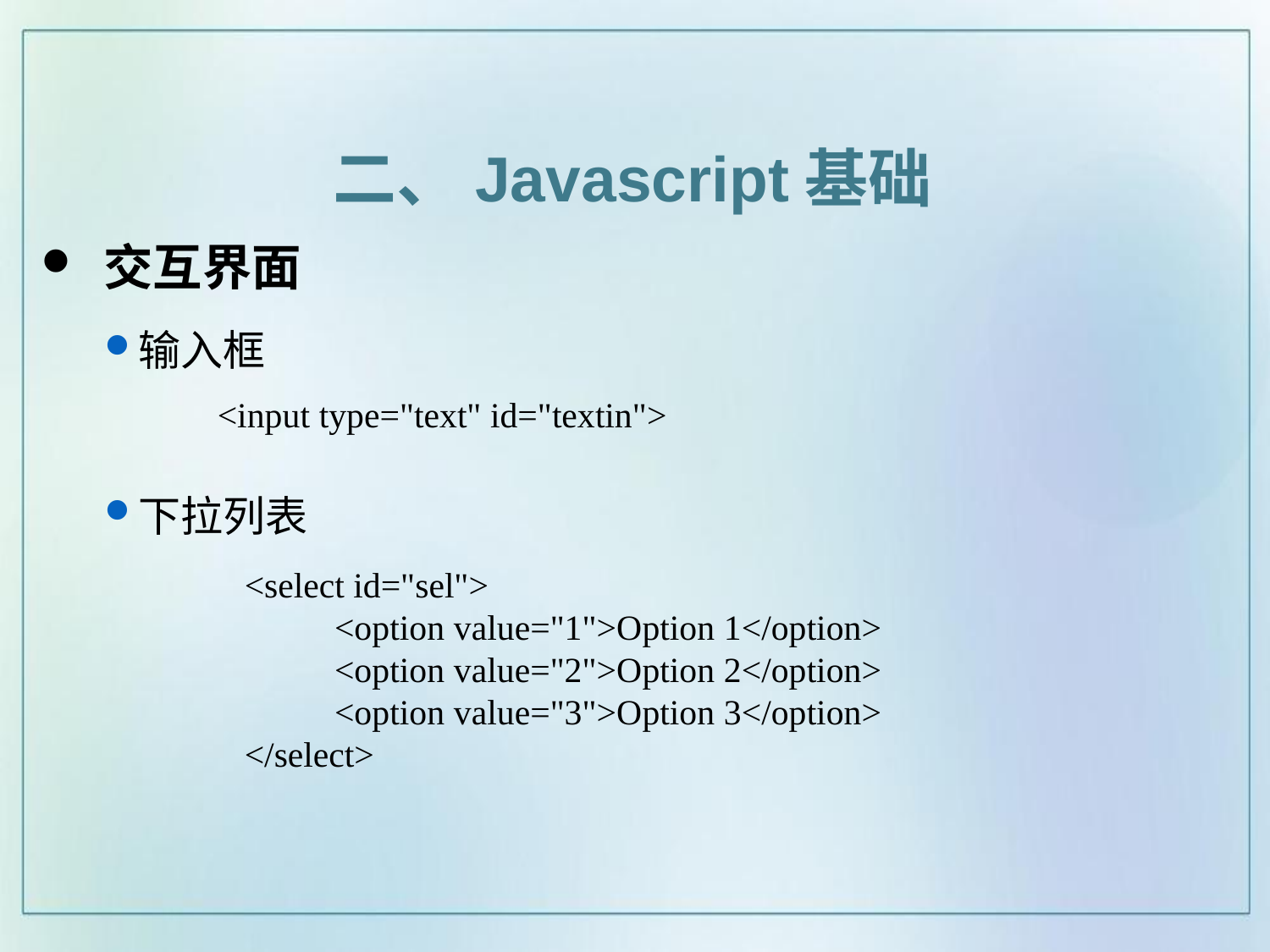

二、Javascript基础
 交互界面
输入框

下拉列表

<input type="text" id="textin">
<select id="sel">
	<option value="1">Option 1</option>
	<option value="2">Option 2</option>
	<option value="3">Option 3</option>
</select>